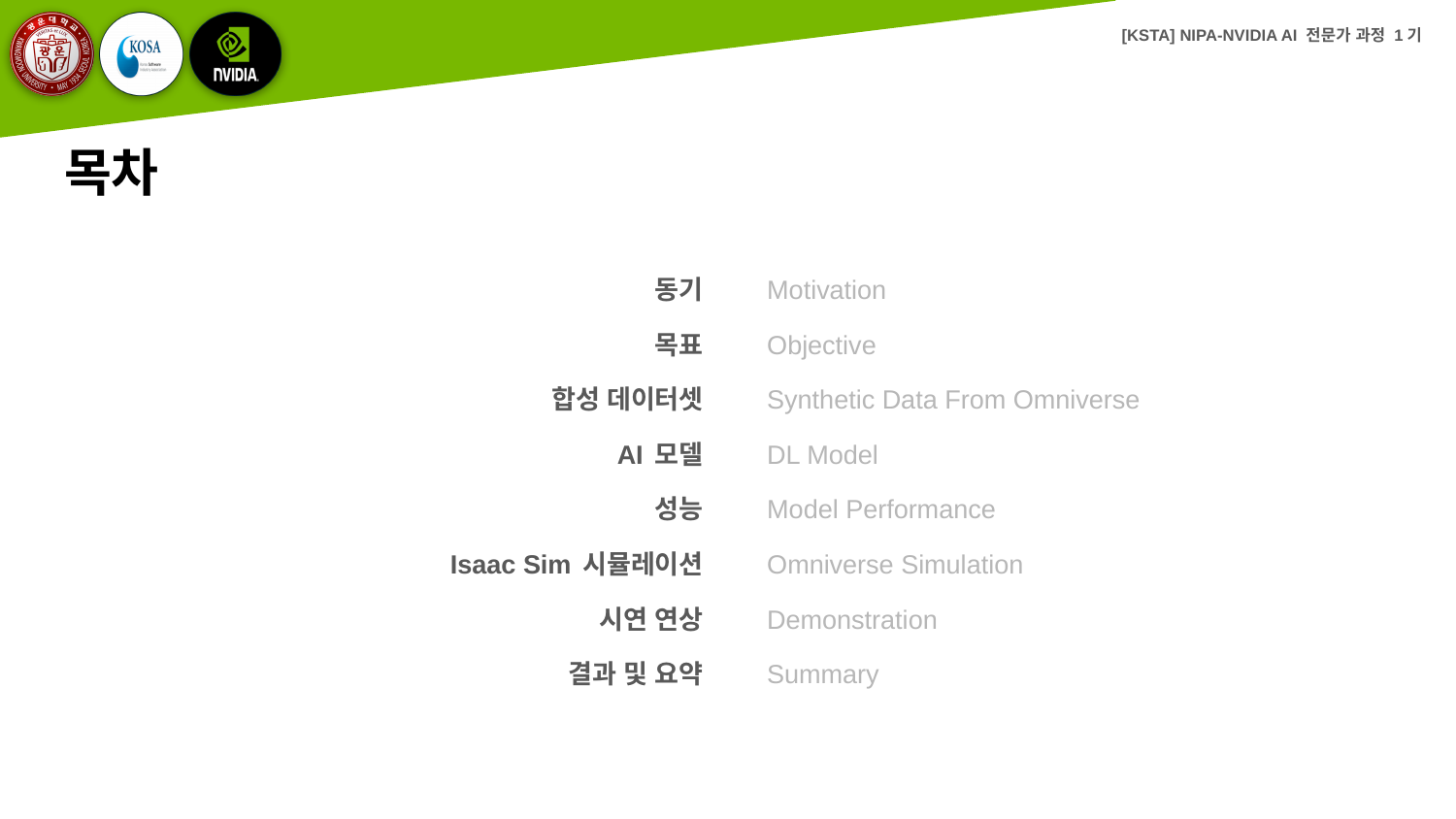

# 목차
동기
목표
합성 데이터셋
AI 모델
성능
Isaac Sim 시뮬레이션
시연 연상
결과 및 요약
Motivation
Objective
Synthetic Data From Omniverse
DL Model
Model Performance
Omniverse Simulation
Demonstration
Summary